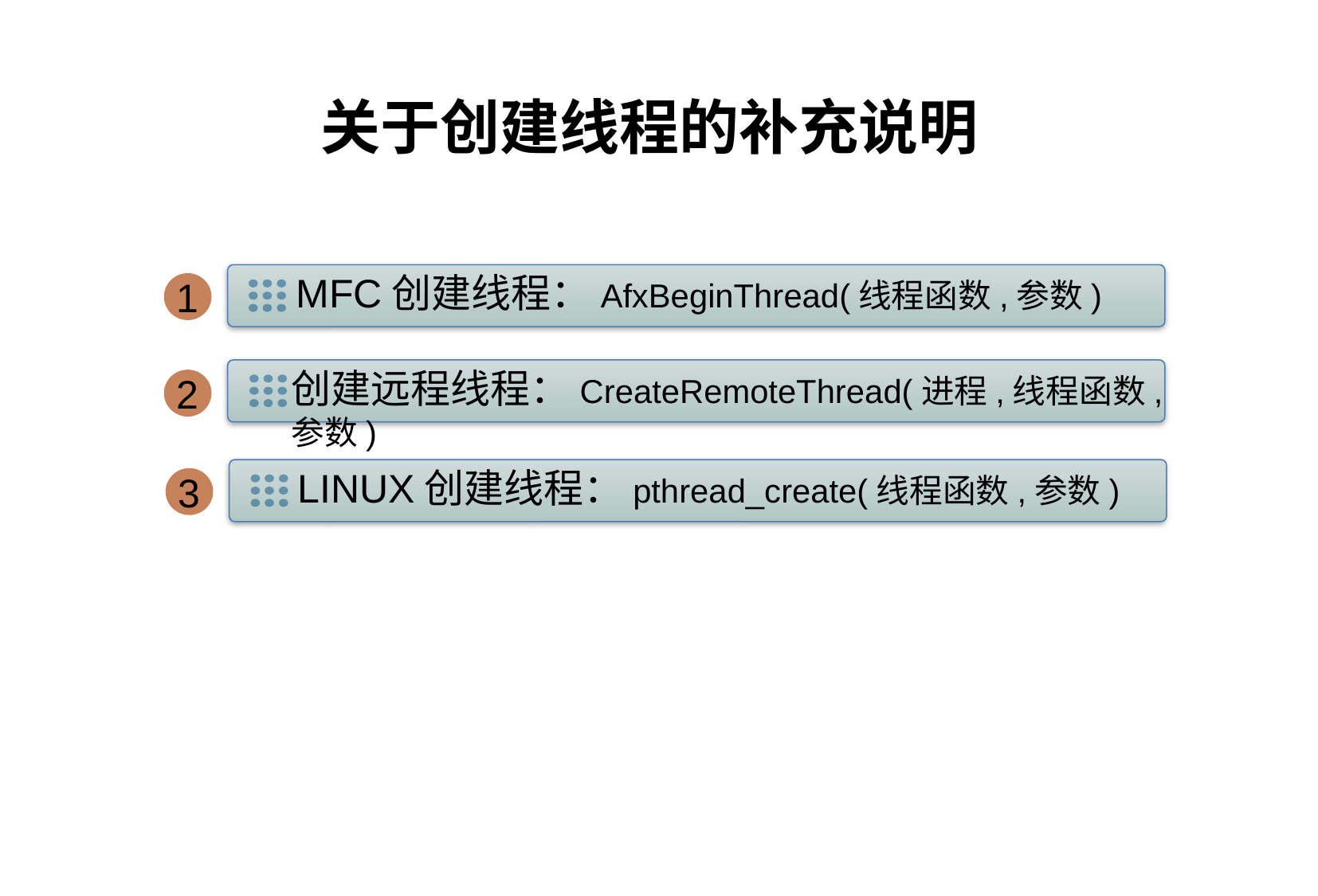

关于创建线程的补充说明
MFC创建线程：AfxBeginThread(线程函数,参数)

1
创建远程线程：CreateRemoteThread(进程,线程函数,参数)

2
Linux创建线程：pthread_create(线程函数,参数)

3